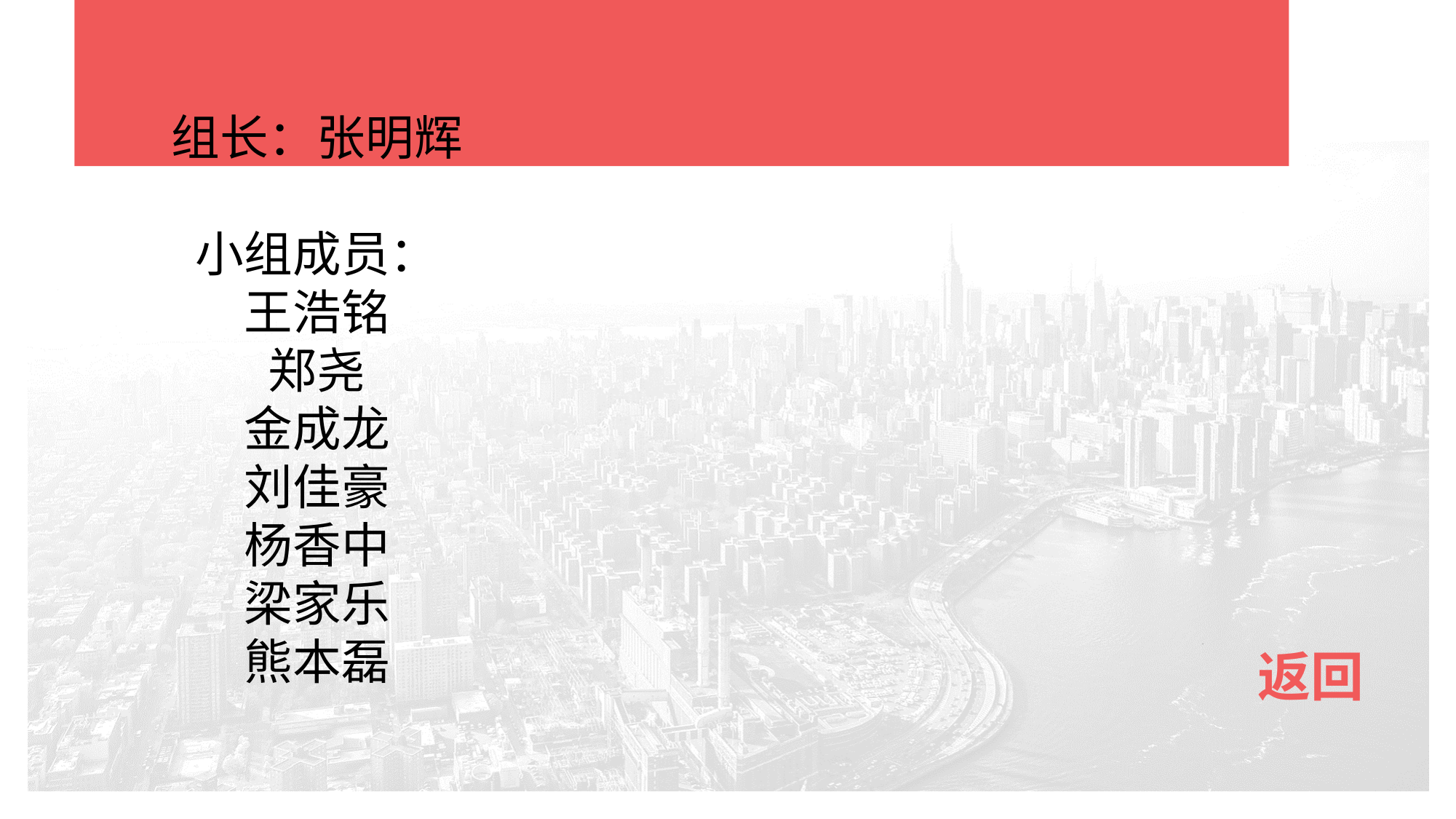

组长：张明辉

小组成员：
王浩铭
郑尧
金成龙
刘佳豪
杨香中
梁家乐
熊本磊
返回